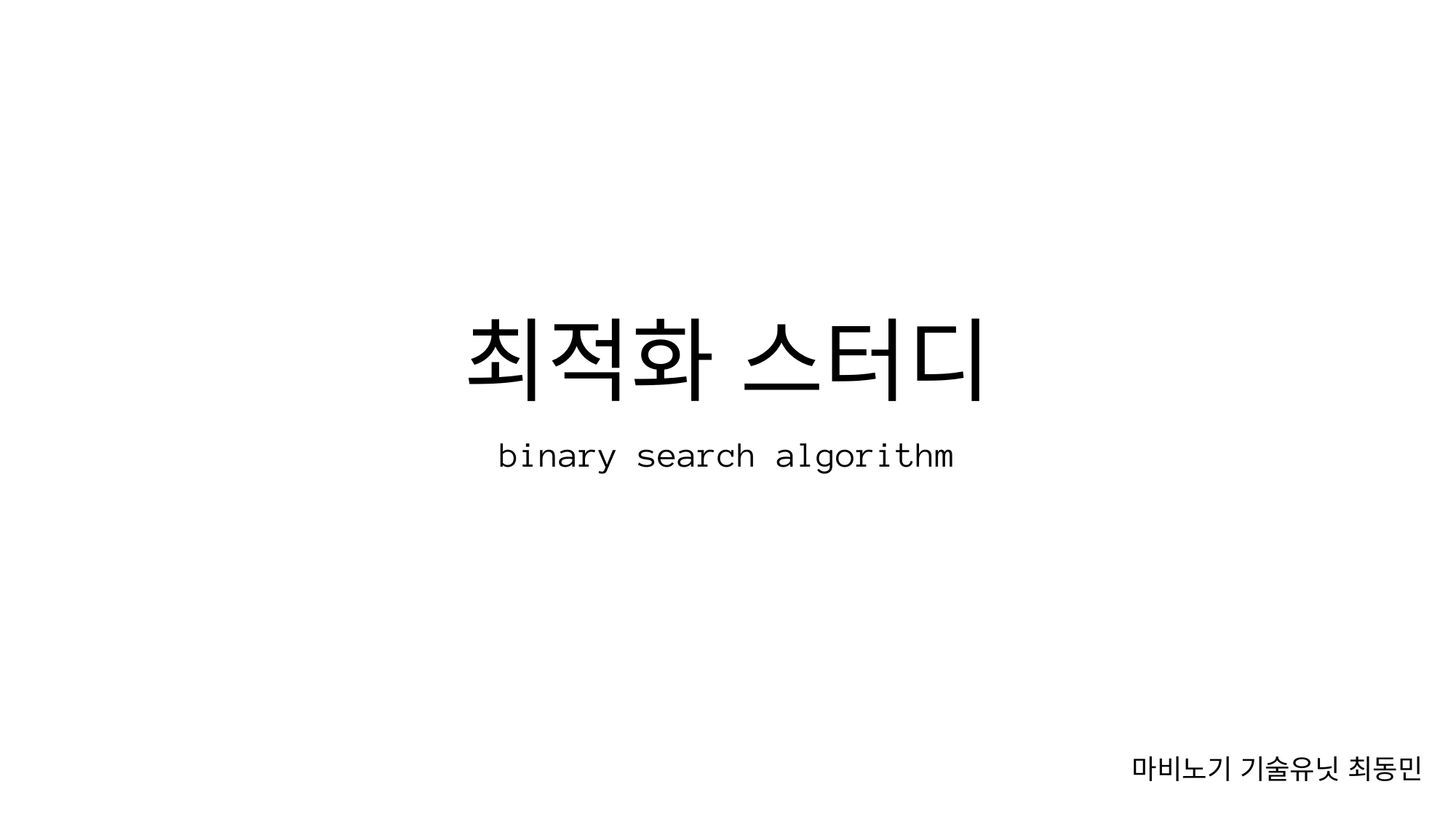

# 최적화 스터디
binary search algorithm
마비노기 기술유닛 최동민